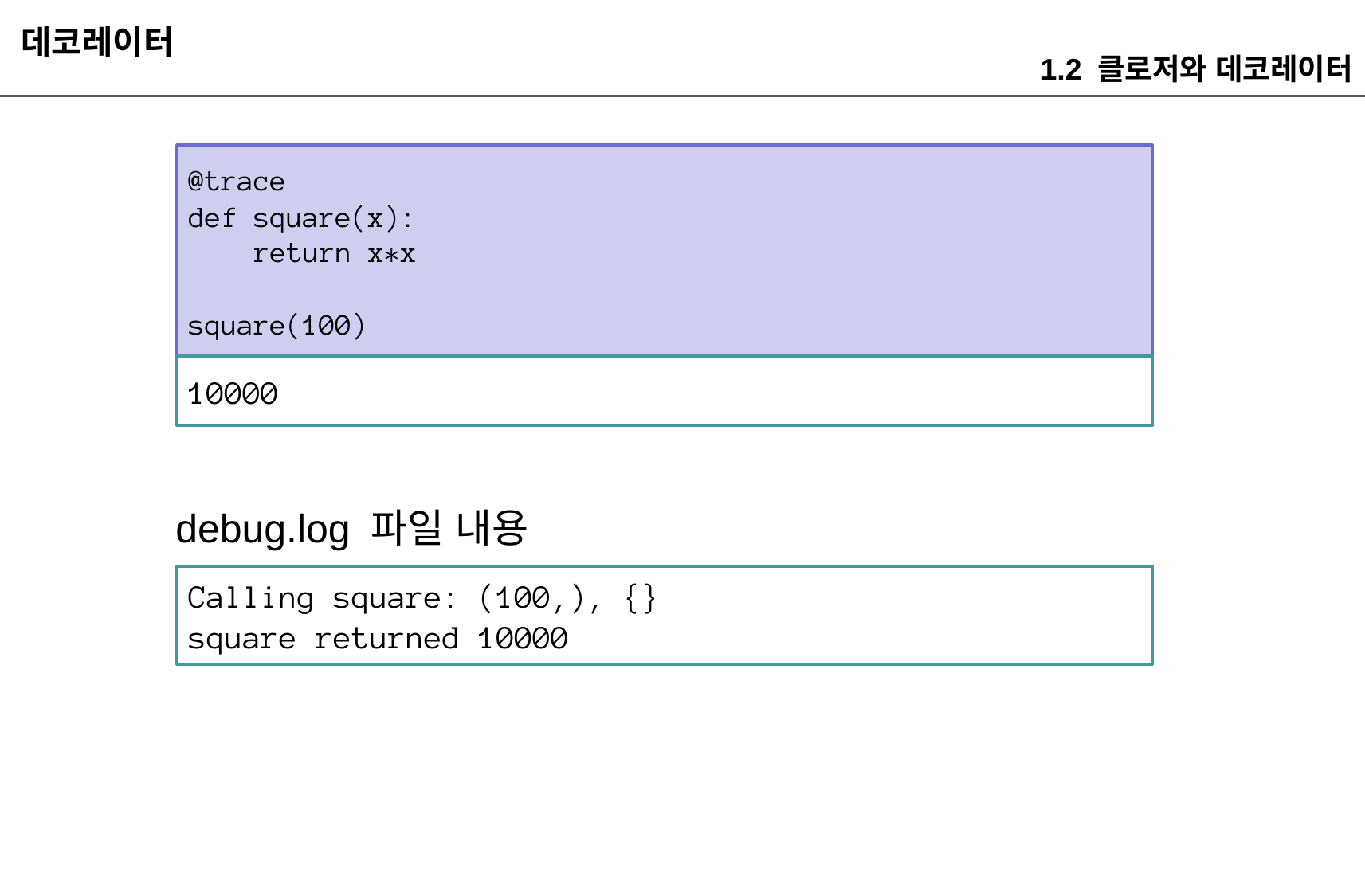

데코레이터
1.2 클로저와 데코레이터
@trace
def square(x):
    return x*x

square(100)
10000
debug.log 파일 내용
Calling square: (100,), {}
square returned 10000